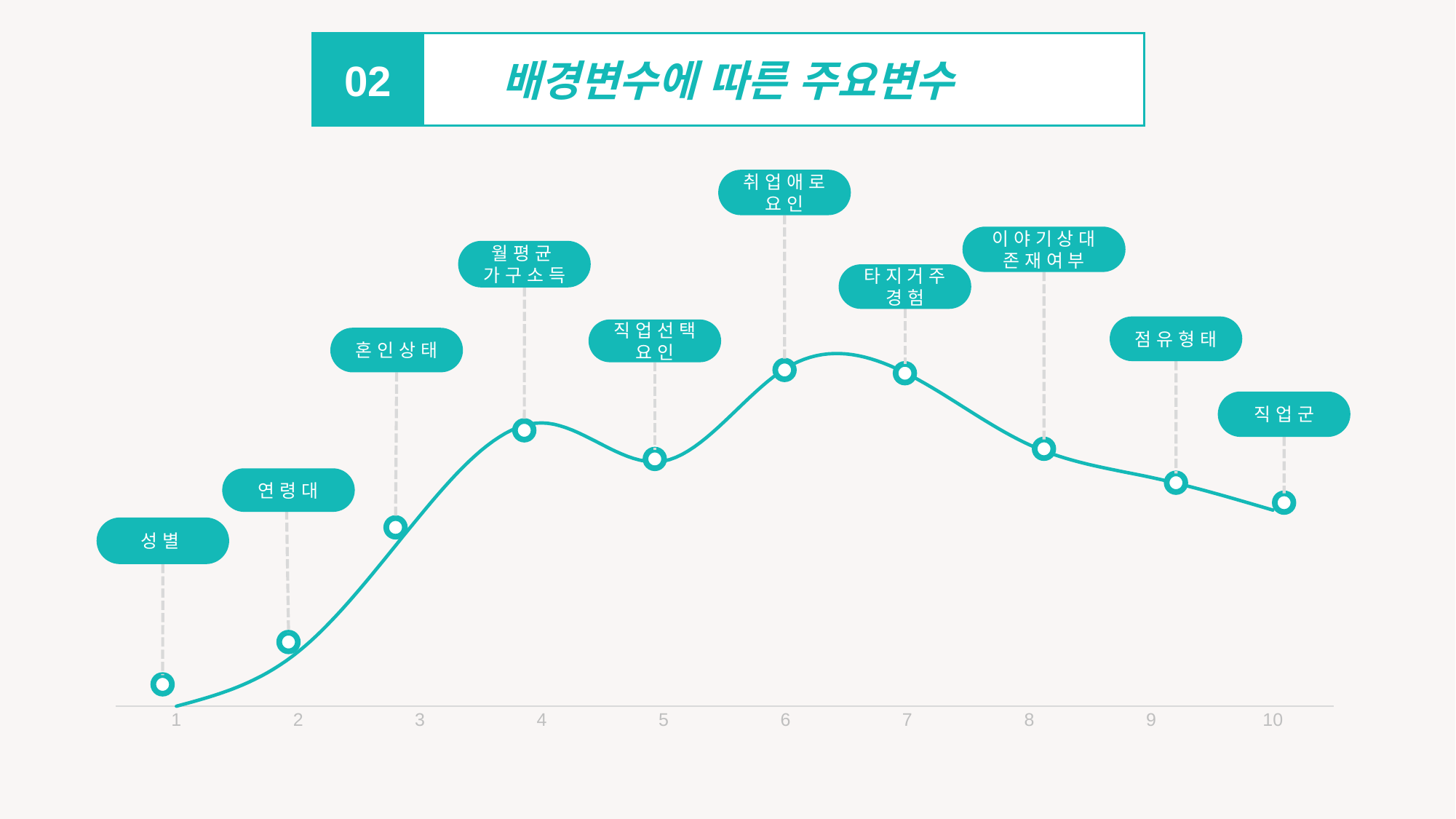

배경변수에 따른 주요변수
02
취 업 애 로 요 인
이 야 기 상 대
존 재 여 부
월 평 균
가 구 소 득
타 지 거 주 경 험

### Chart

| Category | 계열 1 |
|---|---|
| 1 | 0.0 |
| 2 | 1.0 |
| 3 | 3.5 |
| 4 | 5.2 |
| 5 | 4.5 |
| 6 | 6.2 |
| 7 | 6.1 |
| 8 | 4.8 |
| 9 | 4.2 |
| 10 | 3.6 |
점 유 형 태
직 업 선 택
요 인
혼 인 상 태

직 업 군

연 령 대

성 별